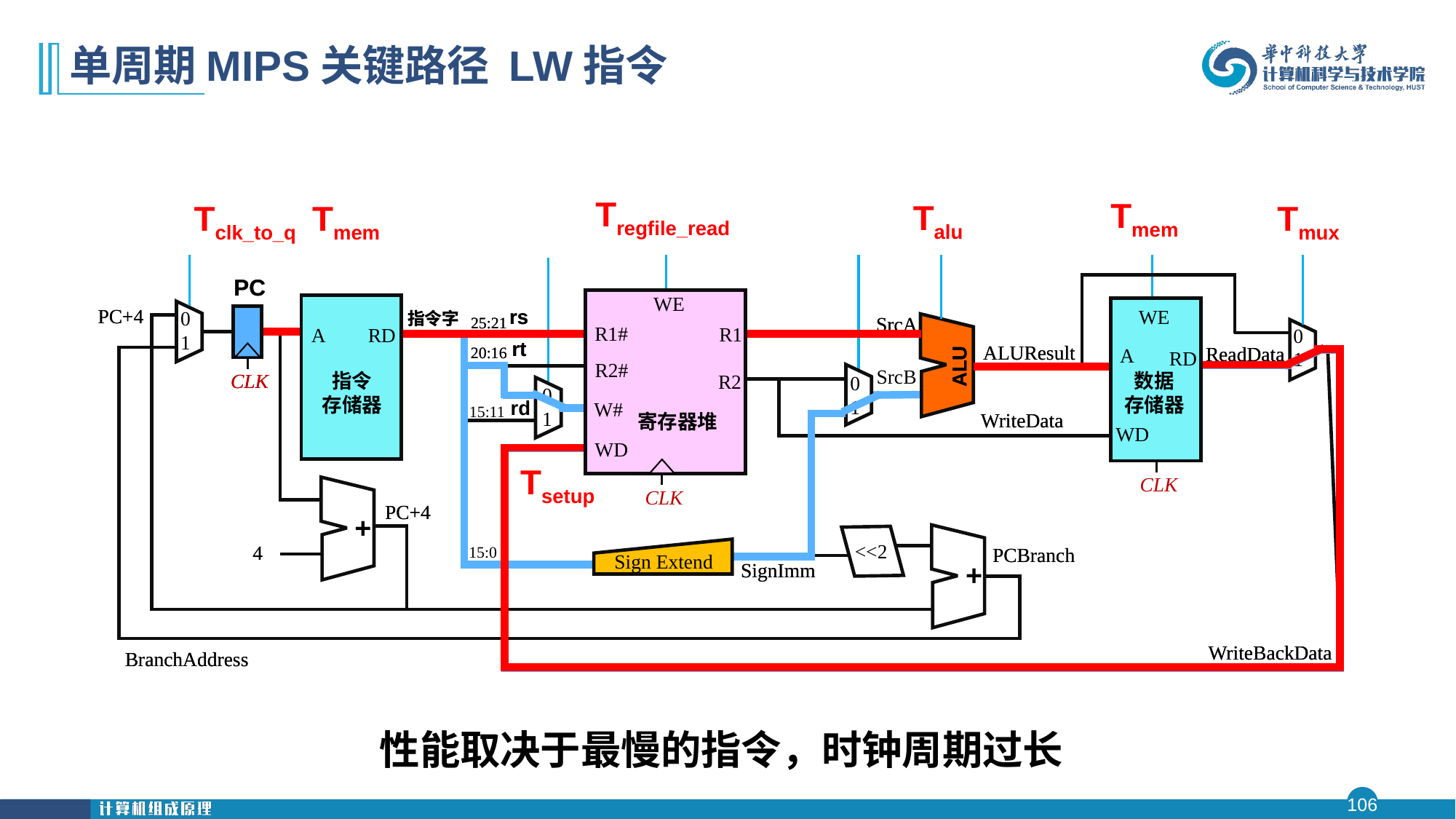

# 单周期MIPS关键路径 LW指令
Tregfile_read
Tmem
Talu
Tclk_to_q
Tmem
Tmux
PC
PC
WE

R1#
R1
R2#
R2
W#
寄存器堆
WD

CLK

A
RD
指令
存储器
PC+4
PC+4

WE
A
RD
数据
存储器
WD
rs
rs
0
1
指令字
指令字

SrcA
SrcA
25:21
25:21

A
RD
指令
存储器

ALU
0
1

0
1

rt
rt

ALUResult
ALUResult
ReadData
ReadData
20:16
20:16

ALU
SrcB
CLK
CLK
0
1
0
1

rd

15:11

WriteData
WriteData

CLK
Tsetup

+
PC+4
PC+4
+

<<2

+

4
4
15:0
PCBranch
PCBranch

Sign Extend
Sign Extend
+
SignImm
SignImm
+
+
WriteBackData
WriteBackData
BranchAddress
BranchAddress
性能取决于最慢的指令，时钟周期过长